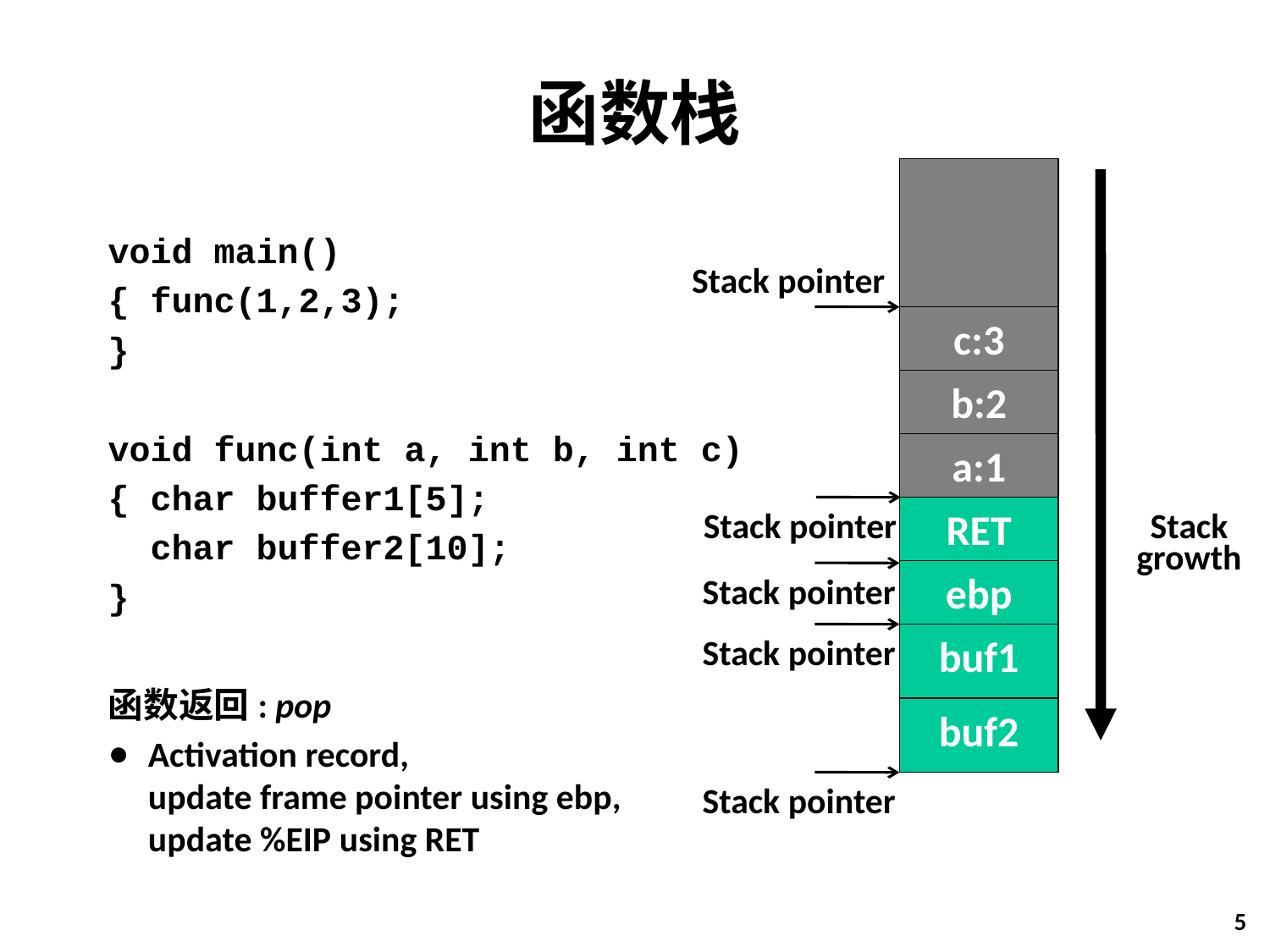

# 函数栈

void main()
{ func(1,2,3);
}

void func(int a, int b, int c)
{ char buffer1[5];
  char buffer2[10];
}

函数返回: pop
Activation record,
update frame pointer using ebp,
update %EIP using RET

Stack pointer
c:3
b:2
a:1
Stack pointer
RET
Stack
growth
ebp
Stack pointer
Stack pointer
buf1
buf2
Stack pointer
5